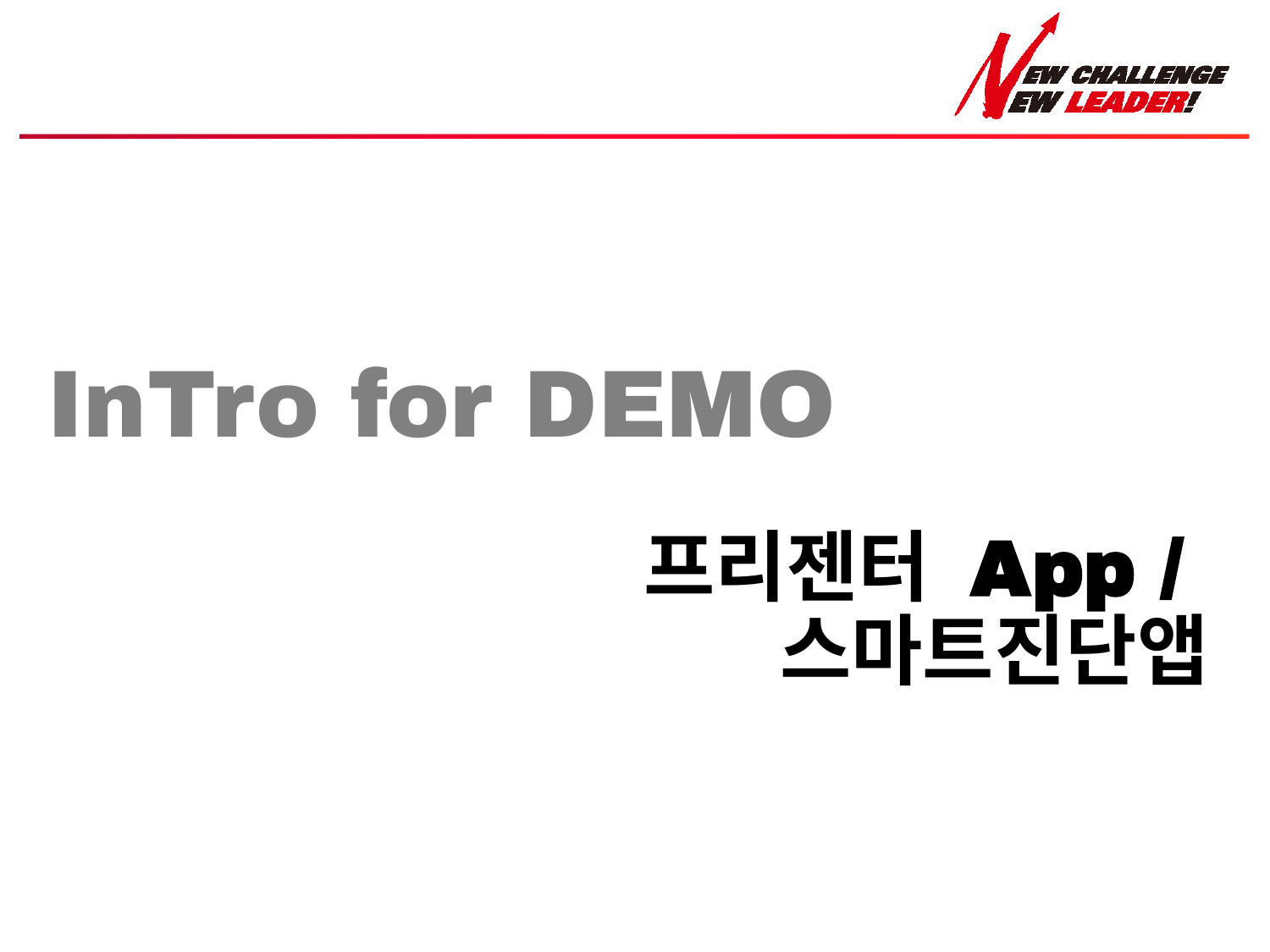

# InTro for DEMO
프리젠터 App /
스마트진단앱